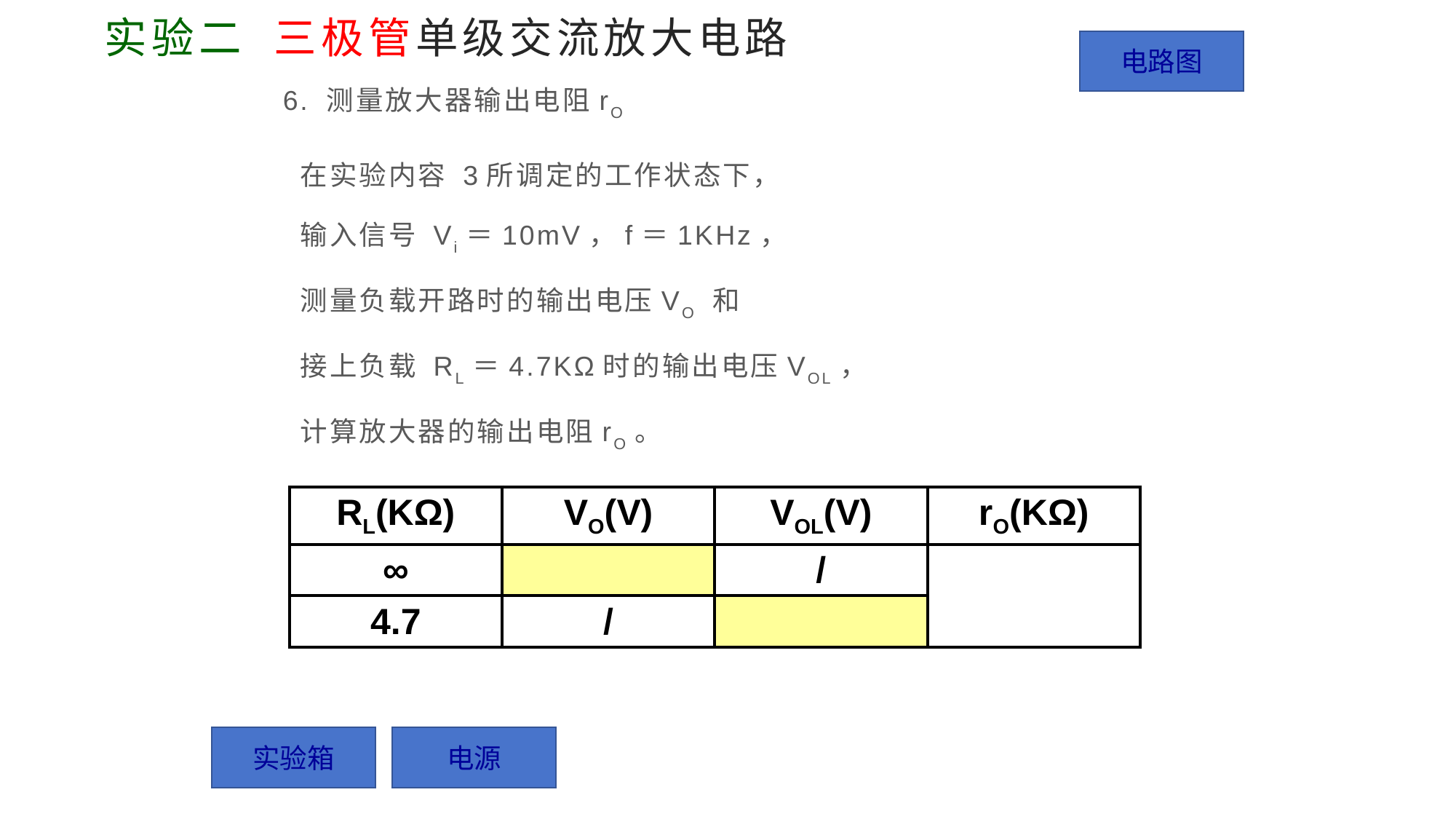

# 实验二  三极管单级交流放大电路
电路图
6. 测量放大器输出电阻rO
在实验内容 3所调定的工作状态下，
输入信号 Vi＝10mV，f＝1KHz，
测量负载开路时的输出电压VO 和
接上负载 RL＝4.7KΩ时的输出电压VOL，
计算放大器的输出电阻rO。
| RL(KΩ) | VO(V) | VOL(V) | rO(KΩ) |
| --- | --- | --- | --- |
| ∞ |  | / |  |
| 4.7 | / |  |  |
实验箱
电源
44